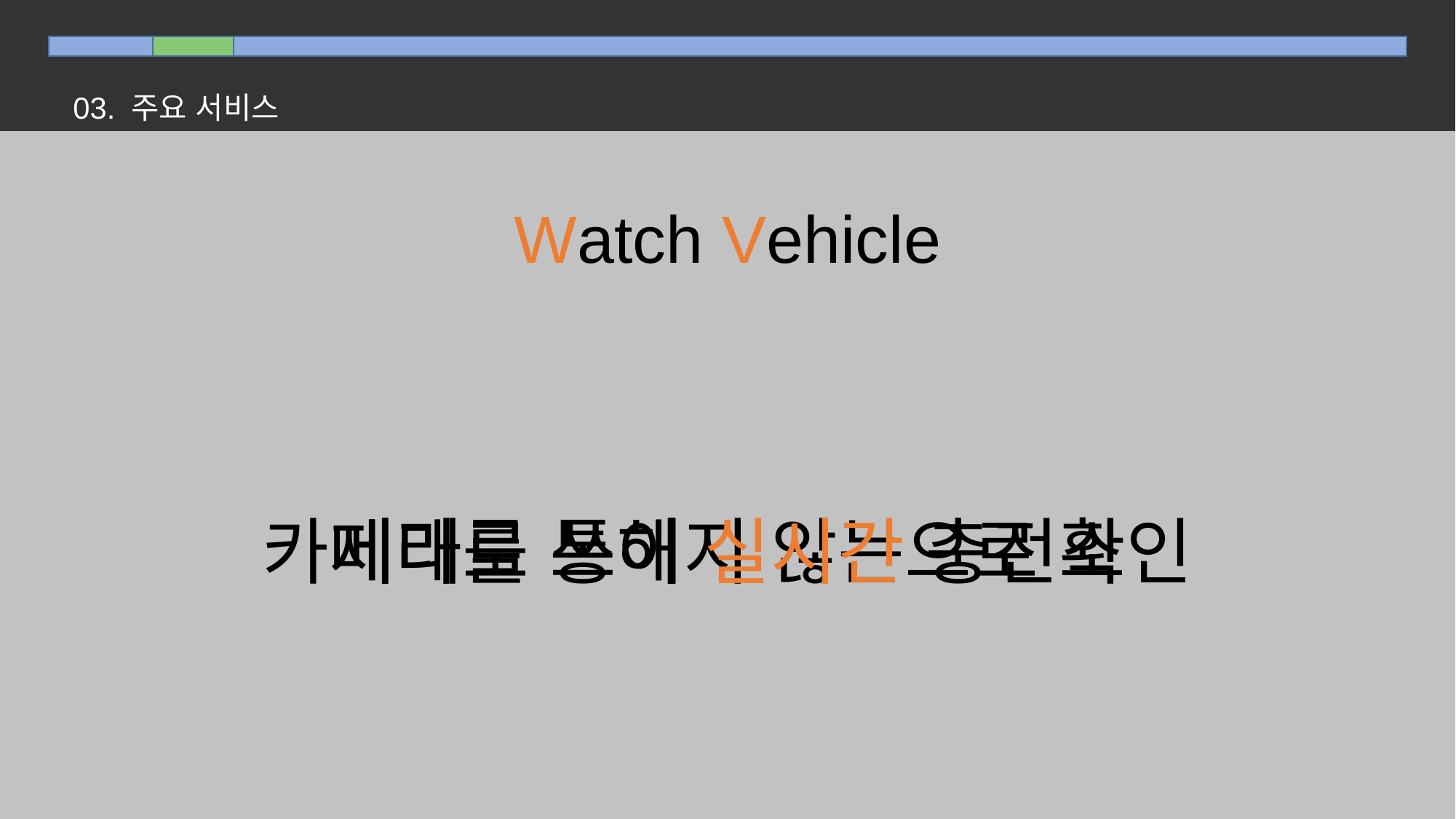

03. 주요 서비스

Watch Vehicle
제대로 쓰이지 않는 충전소
카메라를 통해 실시간으로 확인